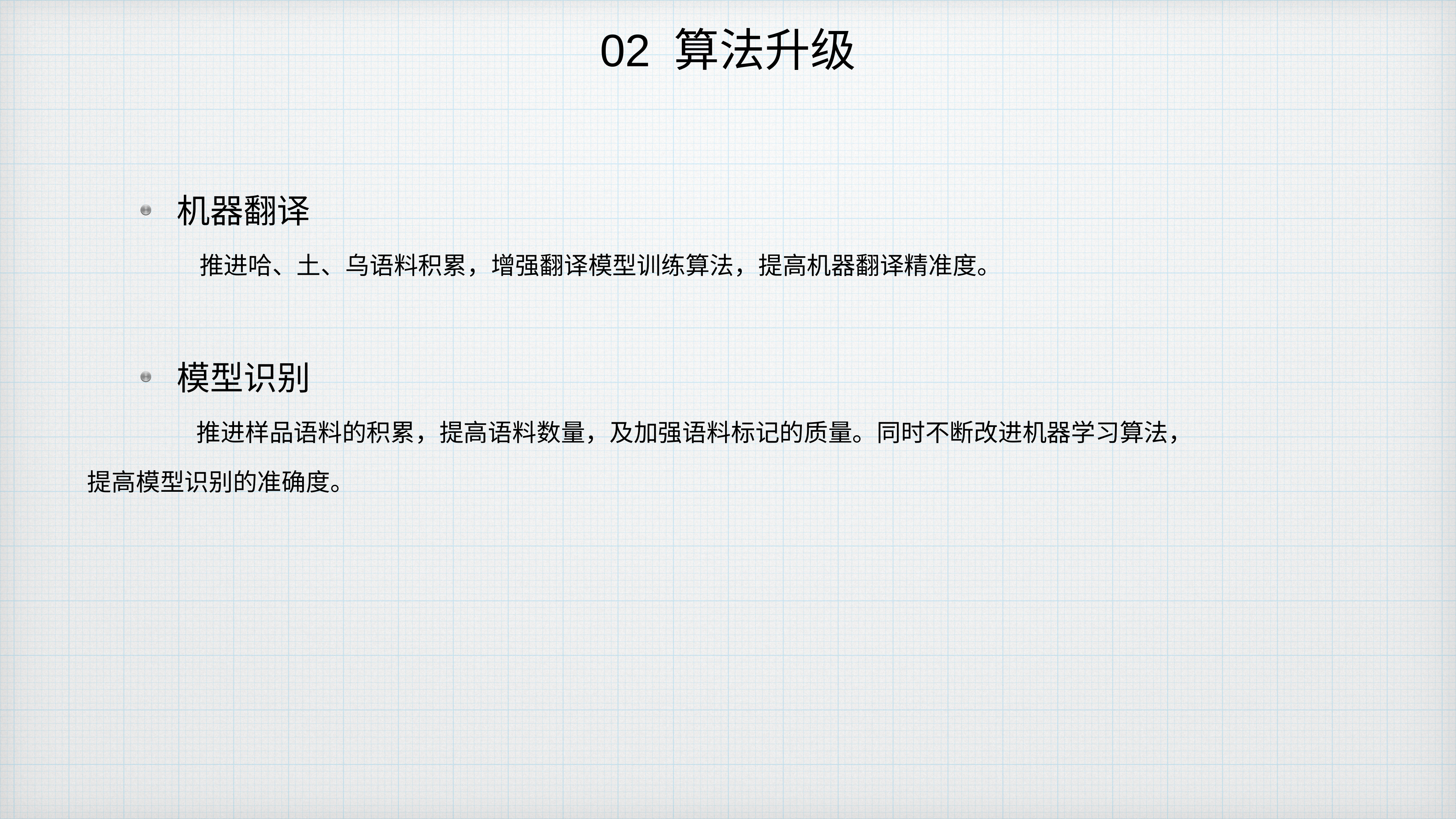

# 02 算法升级

机器翻译
  推进哈、土、乌语料积累，增强翻译模型训练算法，提高机器翻译精准度。

模型识别
推进样品语料的积累，提高语料数量，及加强语料标记的质量。同时不断改进机器学习算法，提高模型识别的准确度。